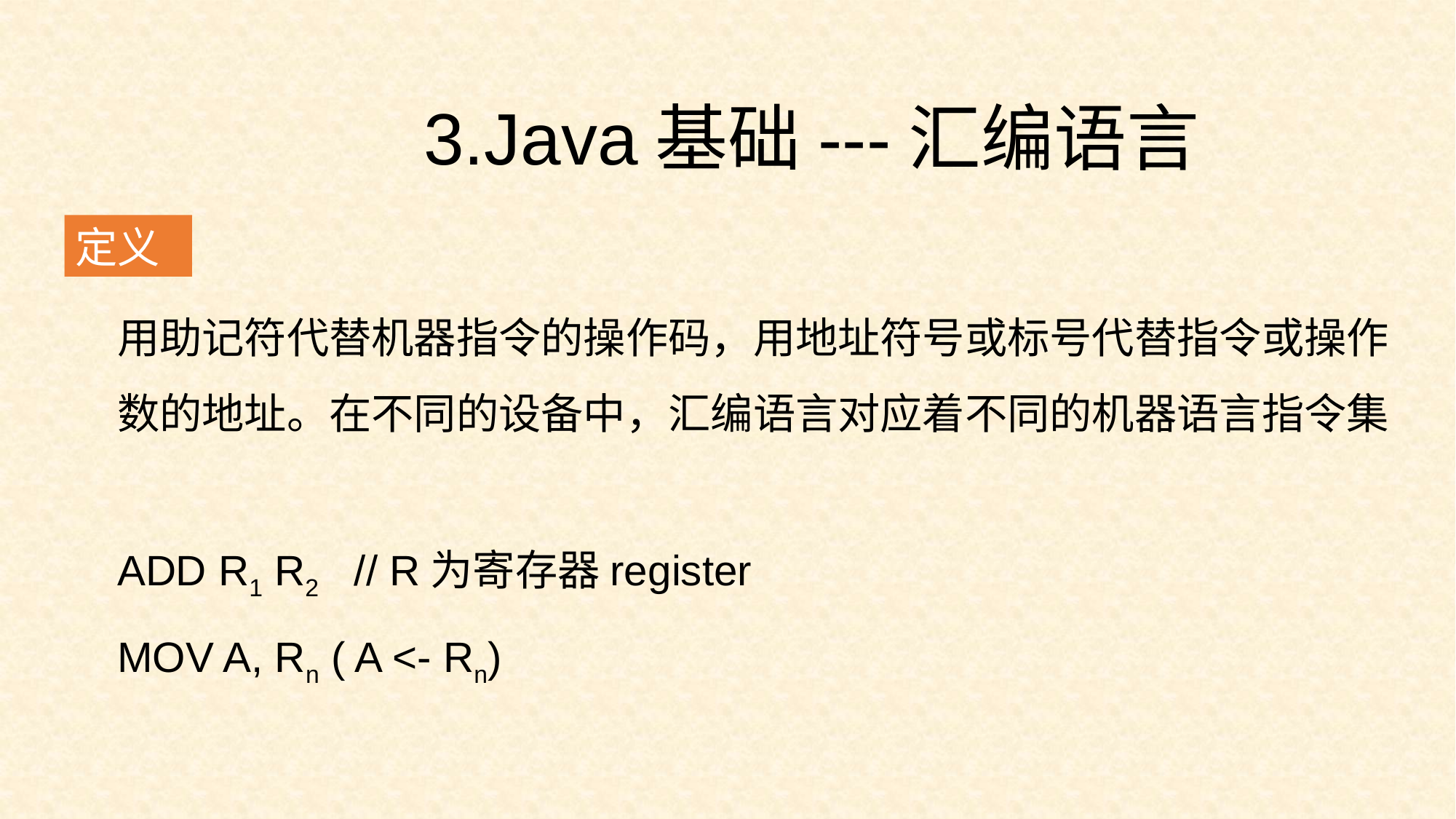

3.Java基础---汇编语言
定义
用助记符代替机器指令的操作码，用地址符号或标号代替指令或操作数的地址。在不同的设备中，汇编语言对应着不同的机器语言指令集

ADD R1 R2   // R为寄存器register
MOV A, Rn ( A <- Rn)